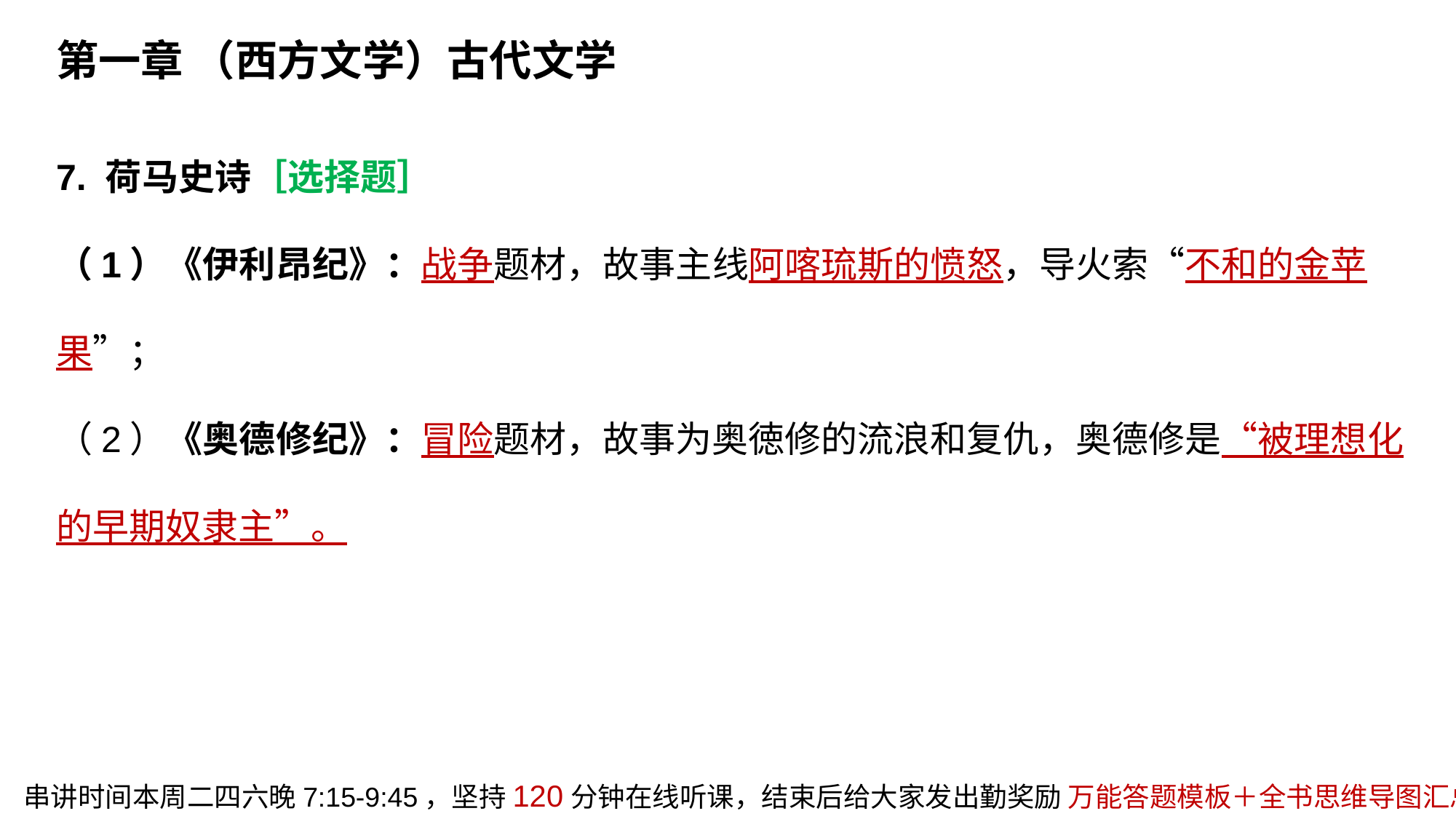

第一章 （西方文学）古代文学
7. 荷马史诗［选择题］
（1）《伊利昂纪》：战争题材，故事主线阿喀琉斯的愤怒，导火索“不和的金苹果”；
（2）《奥德修纪》：冒险题材，故事为奥徳修的流浪和复仇，奥德修是“被理想化的早期奴隶主”。